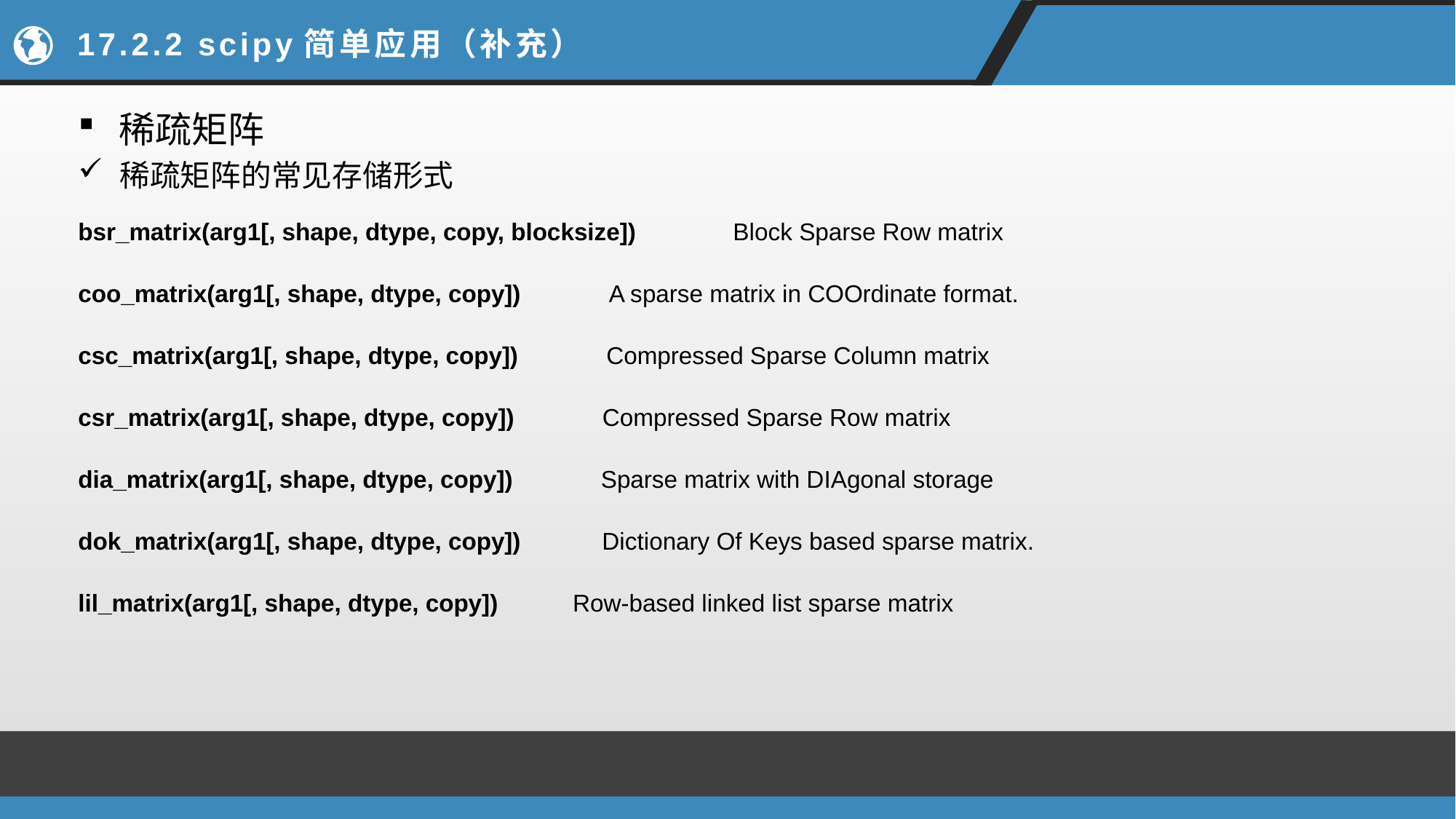

# 17.2.2 scipy简单应用（补充）

稀疏矩阵
稀疏矩阵的常见存储形式
bsr_matrix(arg1[, shape, dtype, copy, blocksize])	Block Sparse Row matrix
coo_matrix(arg1[, shape, dtype, copy])             A sparse matrix in COOrdinate format.
csc_matrix(arg1[, shape, dtype, copy])             Compressed Sparse Column matrix
csr_matrix(arg1[, shape, dtype, copy])             Compressed Sparse Row matrix
dia_matrix(arg1[, shape, dtype, copy])             Sparse matrix with DIAgonal storage
dok_matrix(arg1[, shape, dtype, copy])            Dictionary Of Keys based sparse matrix.
lil_matrix(arg1[, shape, dtype, copy])           Row-based linked list sparse matrix